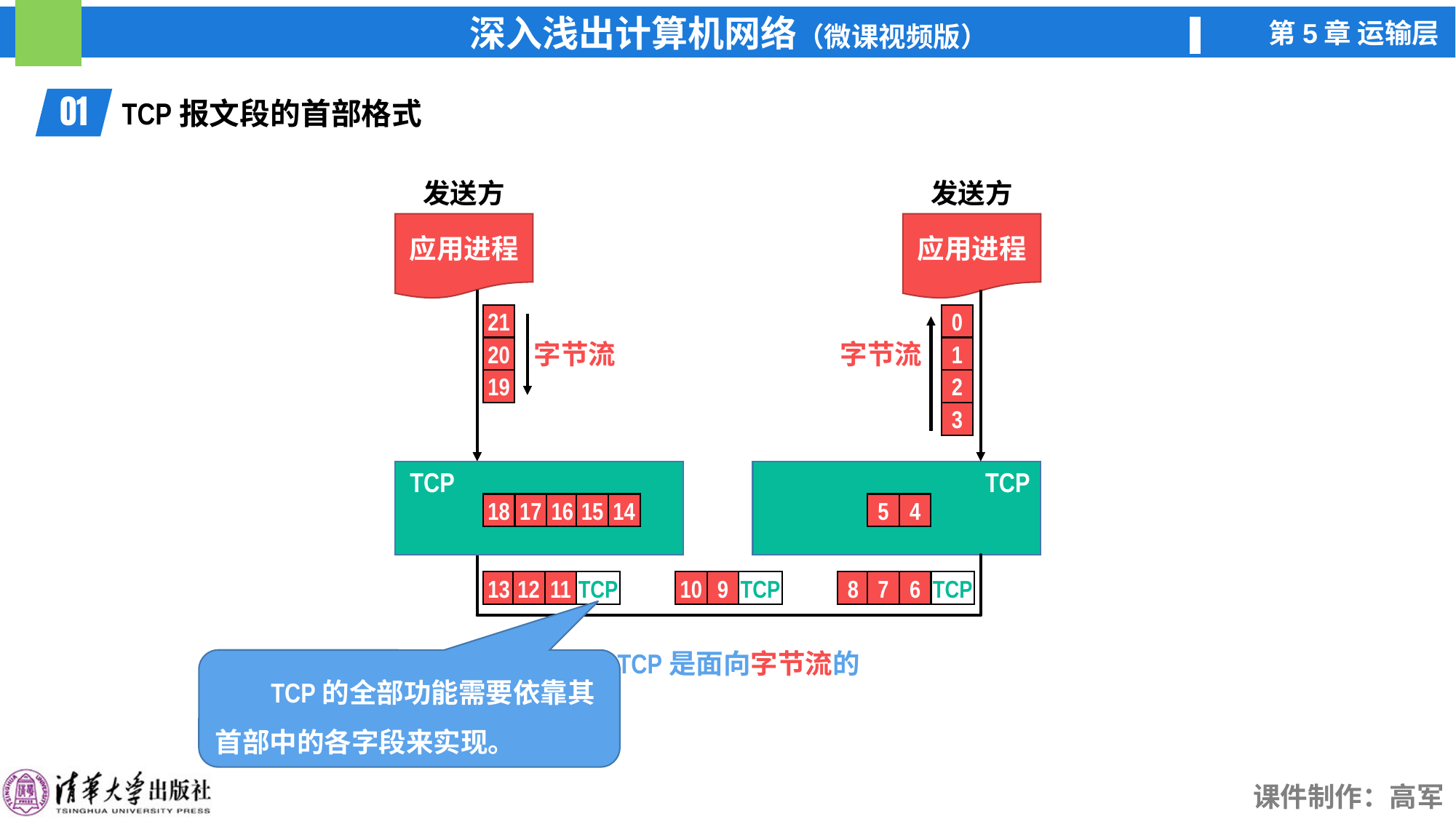

01
TCP报文段的首部格式
发送方
发送方
应用进程
应用进程
21
字节流
20
19
0
字节流
1
2
3
TCP

18
17
16
15
14
TCP

5
4
13
12
11
TCP
10
9
TCP
8
7
6
TCP
TCP是面向字节流的
         TCP的全部功能需要依靠其首部中的各字段来实现。